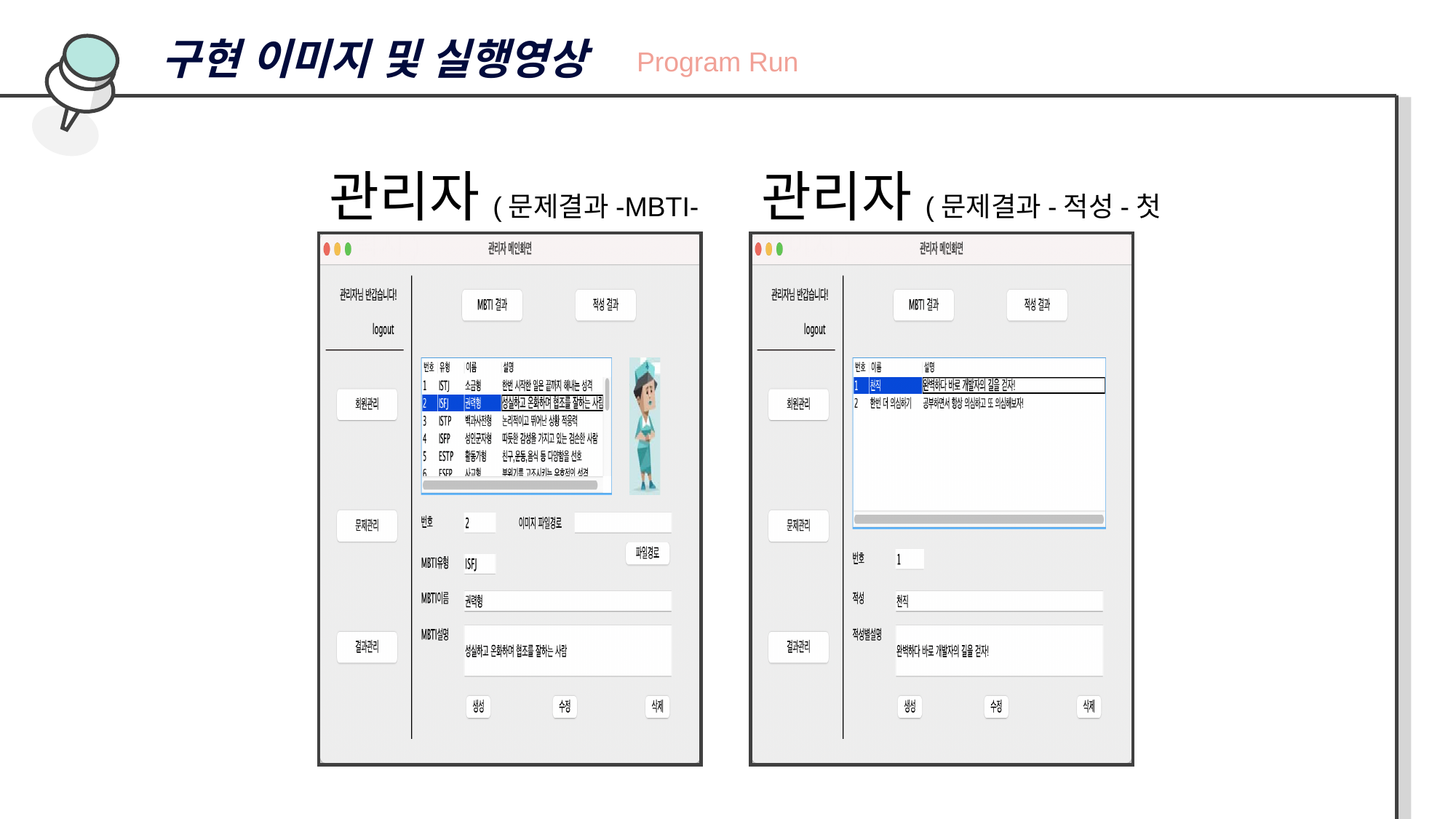

구현 이미지 및 실행영상

Program Run

관리자(문제결과-MBTI-클릭시)
관리자(문제결과-적성-첫 페이지)